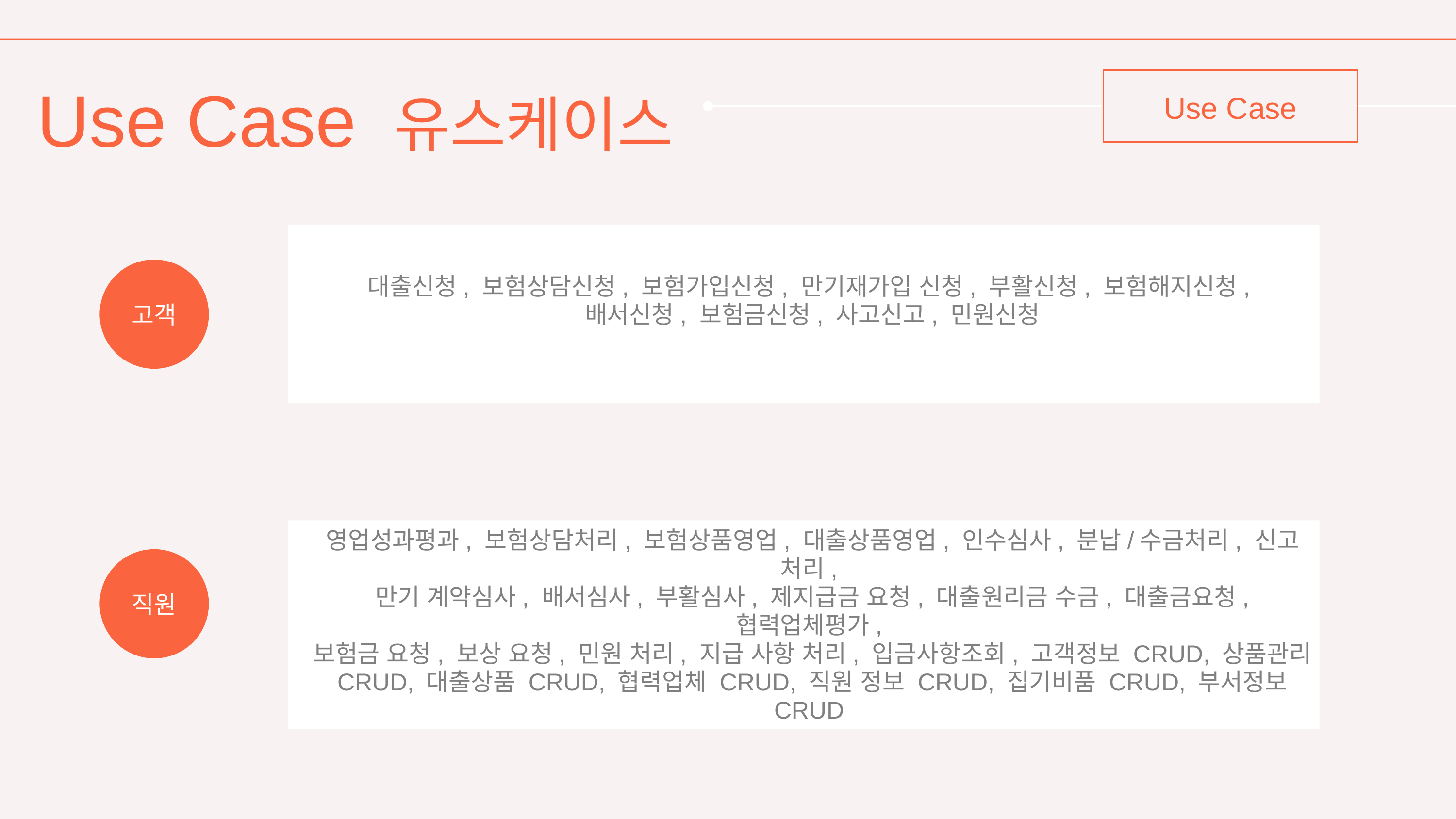

Use Case 유스케이스

Use Case

대출신청, 보험상담신청, 보험가입신청, 만기재가입 신청, 부활신청, 보험해지신청,
배서신청, 보험금신청, 사고신고, 민원신청

고객
영업성과평과, 보험상담처리, 보험상품영업, 대출상품영업, 인수심사, 분납/수금처리, 신고 처리,
만기 계약심사, 배서심사, 부활심사, 제지급금 요청, 대출원리금 수금, 대출금요청, 협력업체평가,
보험금 요청, 보상 요청, 민원 처리, 지급 사항 처리, 입금사항조회, 고객정보 CRUD, 상품관리 CRUD, 대출상품 CRUD, 협력업체 CRUD, 직원 정보 CRUD, 집기비품 CRUD, 부서정보 CRUD
직원